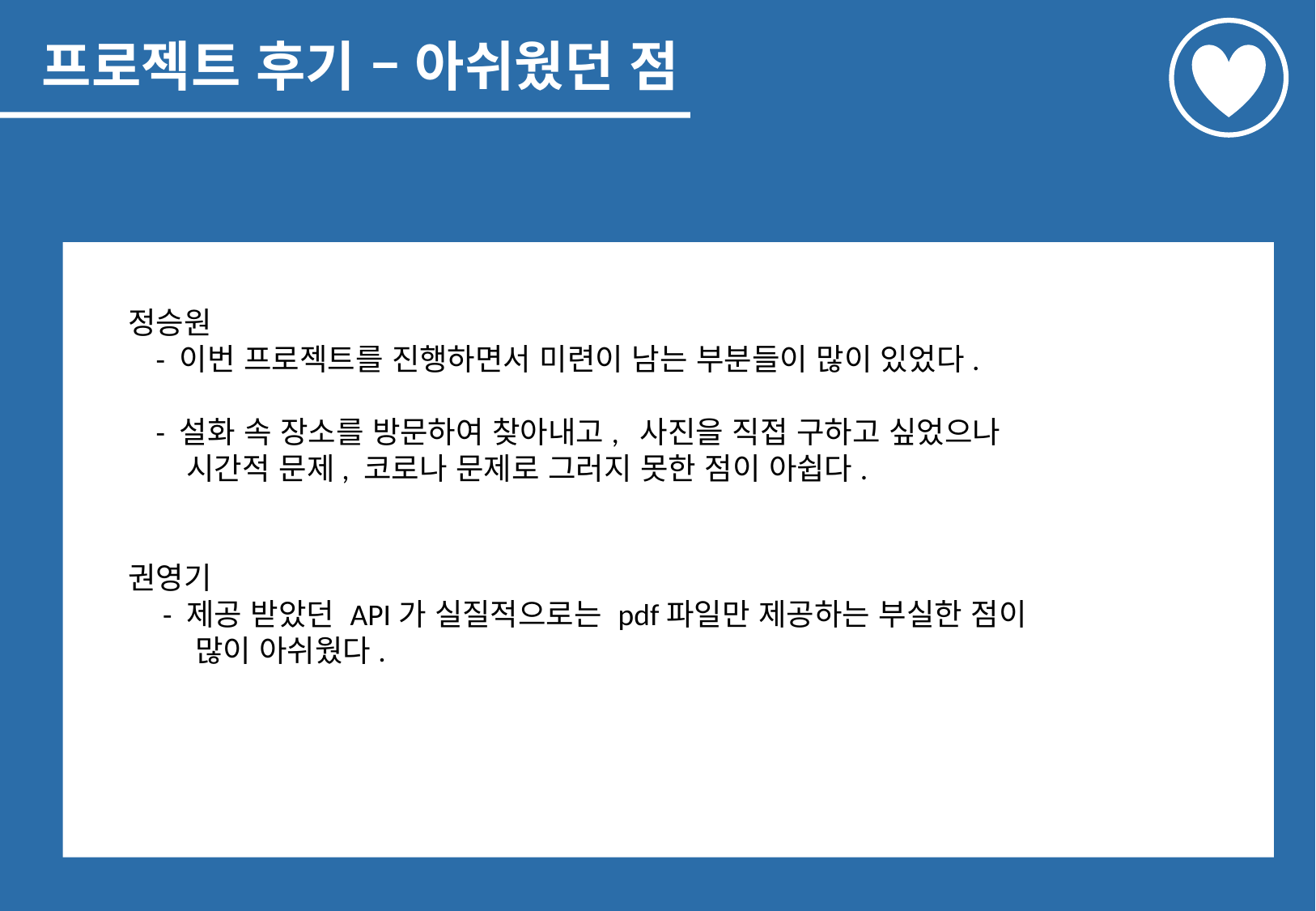

프로젝트 후기 – 아쉬웠던 점

정승원
    - 이번 프로젝트를 진행하면서 미련이 남는 부분들이 많이 있었다.

    - 설화 속 장소를 방문하여 찾아내고,  사진을 직접 구하고 싶었으나
      시간적 문제, 코로나 문제로 그러지 못한 점이 아쉽다.

권영기
     - 제공 받았던 API가 실질적으로는 pdf파일만 제공하는 부실한 점이
       많이 아쉬웠다.